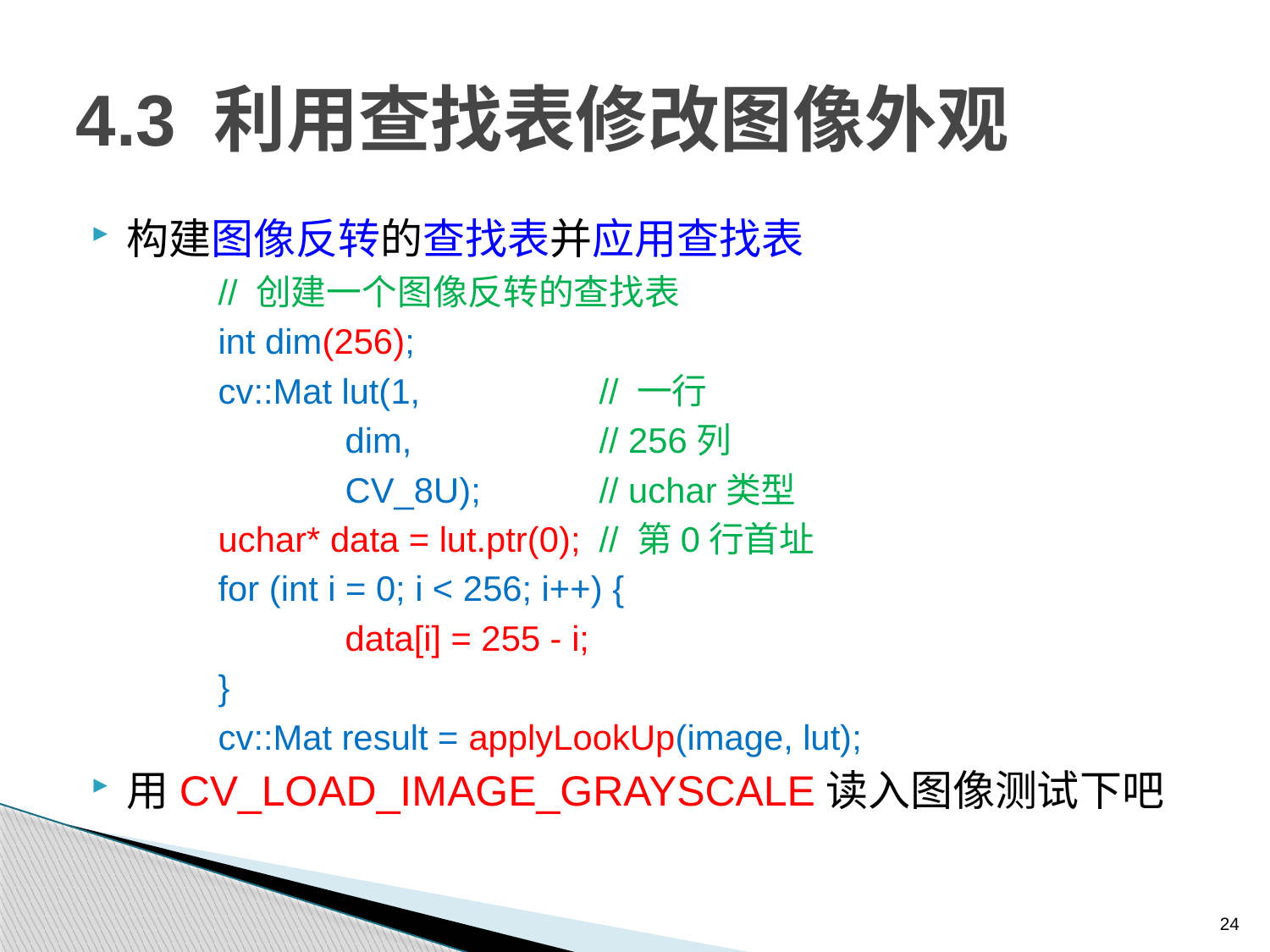

# 4.3 利用查找表修改图像外观
构建图像反转的查找表并应用查找表
	// 创建一个图像反转的查找表
	int dim(256);
	cv::Mat lut(1,		// 一行
		dim,		// 256列
		CV_8U);	// uchar类型
	uchar* data = lut.ptr(0);	// 第0行首址
	for (int i = 0; i < 256; i++) {
		data[i] = 255 - i;
	}
	cv::Mat result = applyLookUp(image, lut);
用CV_LOAD_IMAGE_GRAYSCALE读入图像测试下吧
24